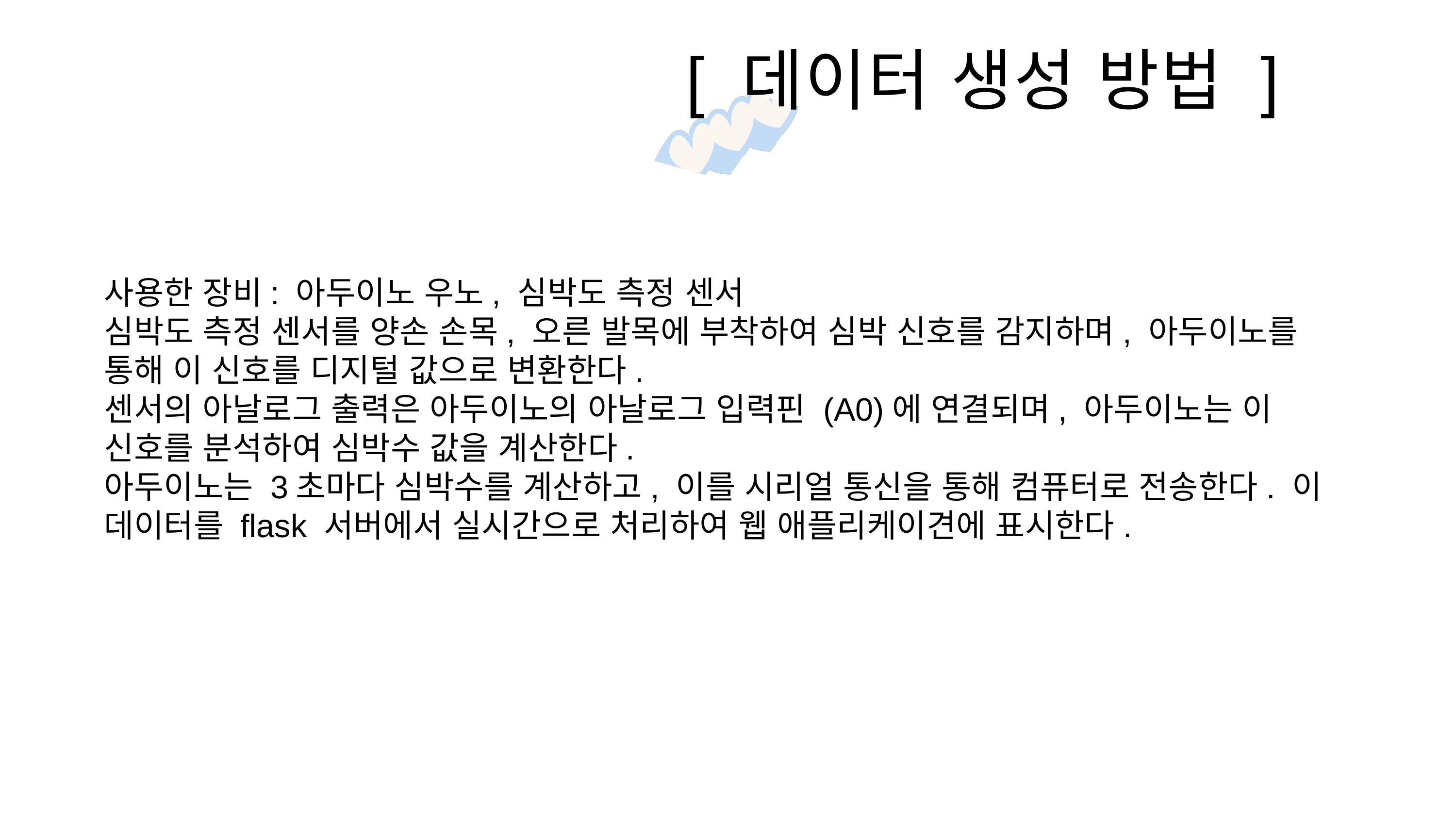

[ 데이터 생성 방법 ]

사용한 장비: 아두이노 우노, 심박도 측정 센서
심박도 측정 센서를 양손 손목, 오른 발목에 부착하여 심박 신호를 감지하며, 아두이노를 통해 이 신호를 디지털 값으로 변환한다.
센서의 아날로그 출력은 아두이노의 아날로그 입력핀 (A0)에 연결되며, 아두이노는 이 신호를 분석하여 심박수 값을 계산한다.
아두이노는 3초마다 심박수를 계산하고, 이를 시리얼 통신을 통해 컴퓨터로 전송한다. 이 데이터를 flask 서버에서 실시간으로 처리하여 웹 애플리케이견에 표시한다.